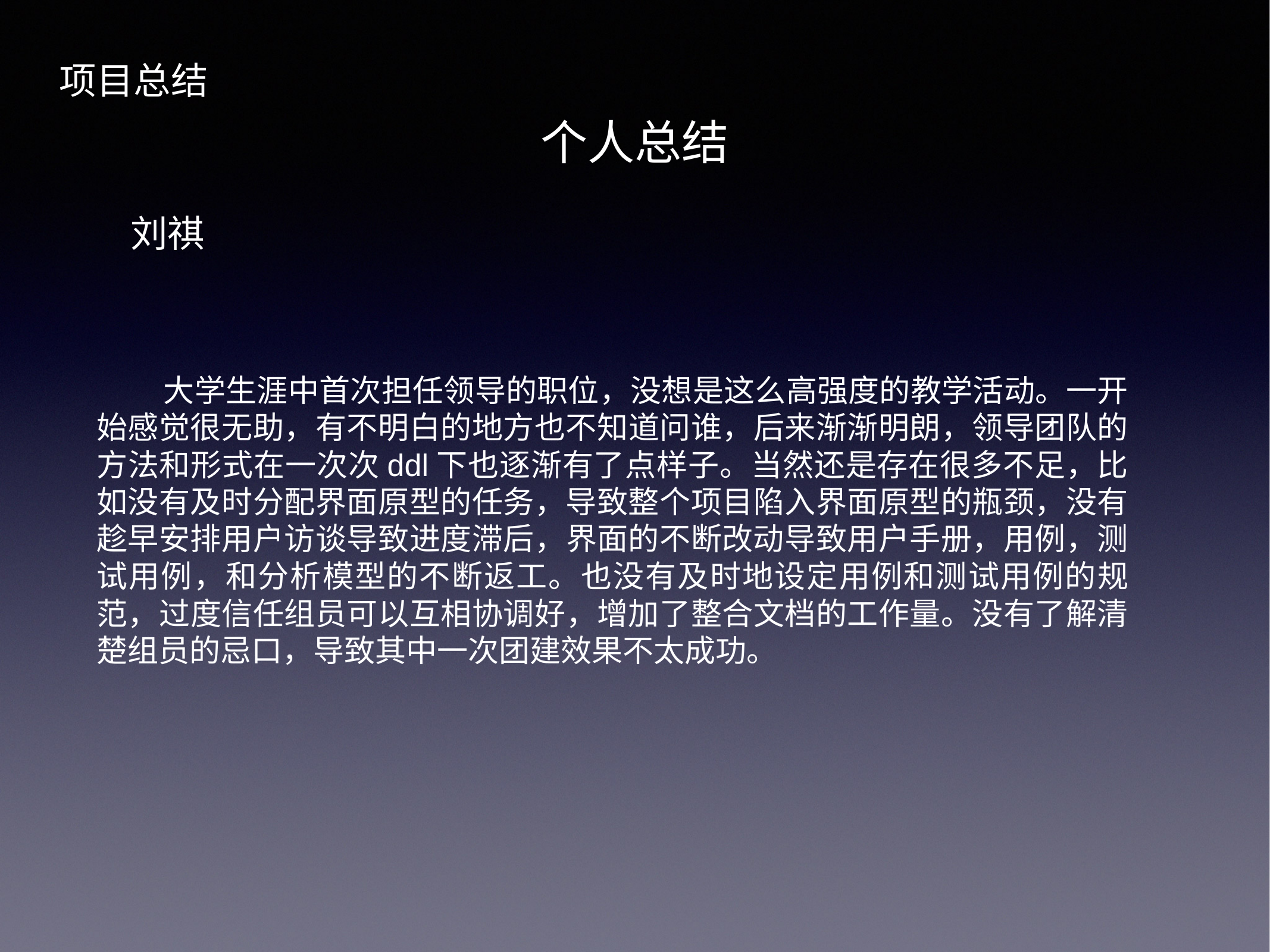

项目总结
个人总结
刘祺
大学生涯中首次担任领导的职位，没想是这么高强度的教学活动。一开始感觉很无助，有不明白的地方也不知道问谁，后来渐渐明朗，领导团队的方法和形式在一次次ddl下也逐渐有了点样子。当然还是存在很多不足，比如没有及时分配界面原型的任务，导致整个项目陷入界面原型的瓶颈，没有趁早安排用户访谈导致进度滞后，界面的不断改动导致用户手册，用例，测试用例，和分析模型的不断返工。也没有及时地设定用例和测试用例的规范，过度信任组员可以互相协调好，增加了整合文档的工作量。没有了解清楚组员的忌口，导致其中一次团建效果不太成功。